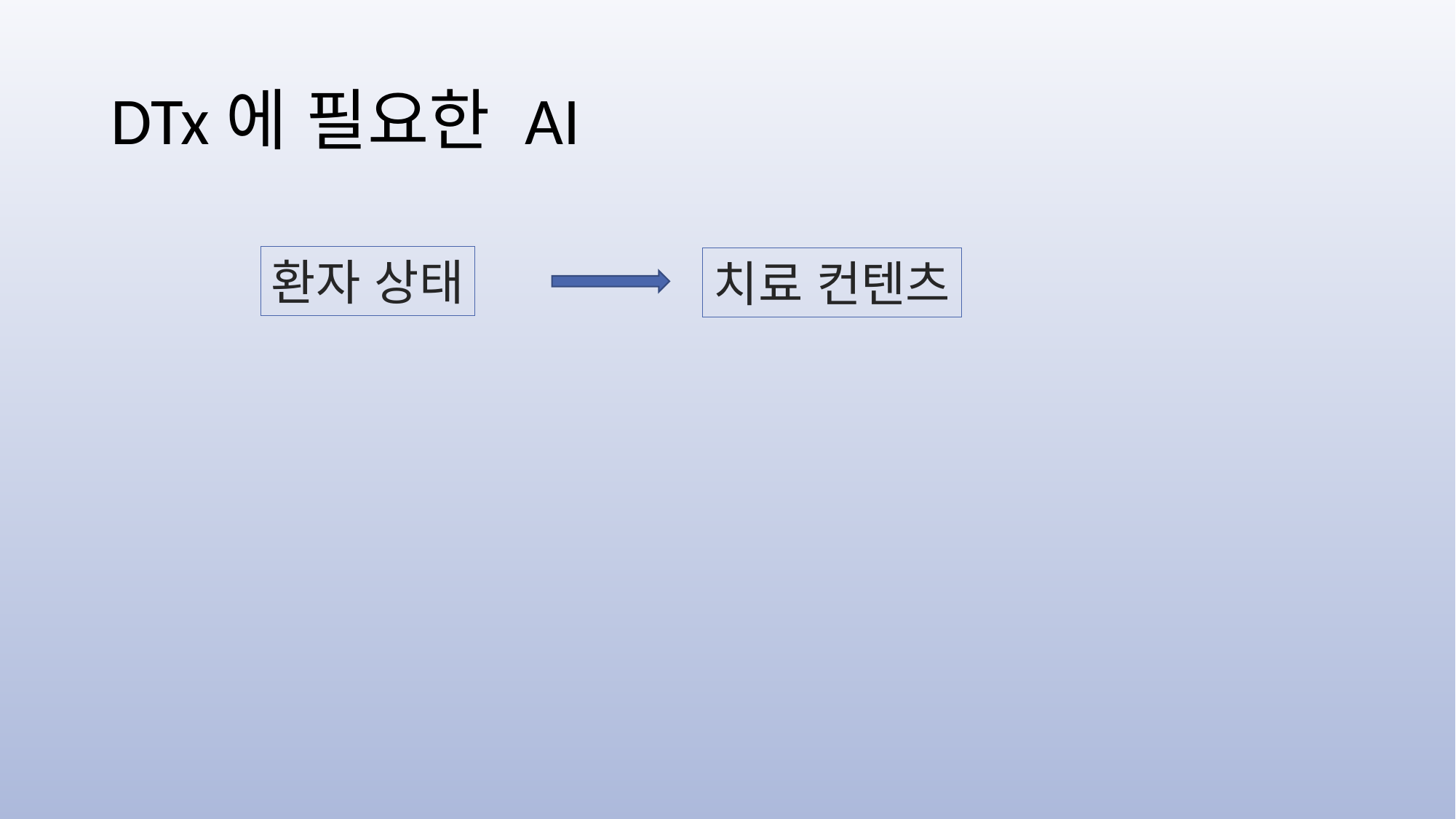

# DTx에 필요한 AI
환자 상태
치료 컨텐츠